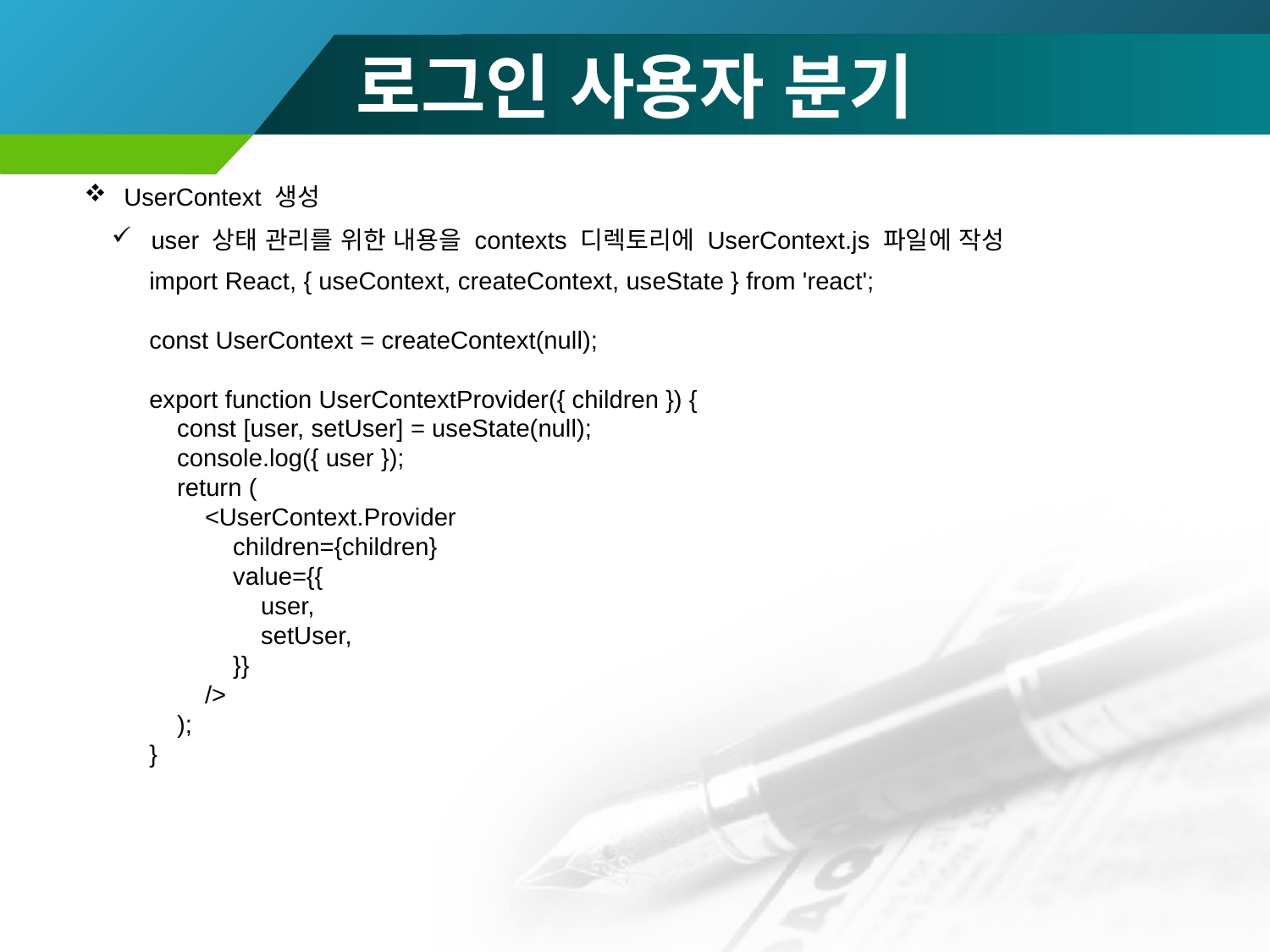

# 로그인 사용자 분기
UserContext 생성
user 상태 관리를 위한 내용을 contexts 디렉토리에 UserContext.js 파일에 작성
import React, { useContext, createContext, useState } from 'react';

const UserContext = createContext(null);

export function UserContextProvider({ children }) {
    const [user, setUser] = useState(null);
    console.log({ user });
    return (
        <UserContext.Provider
            children={children}
            value={{
                user,
                setUser,
            }}
        />
    );
}